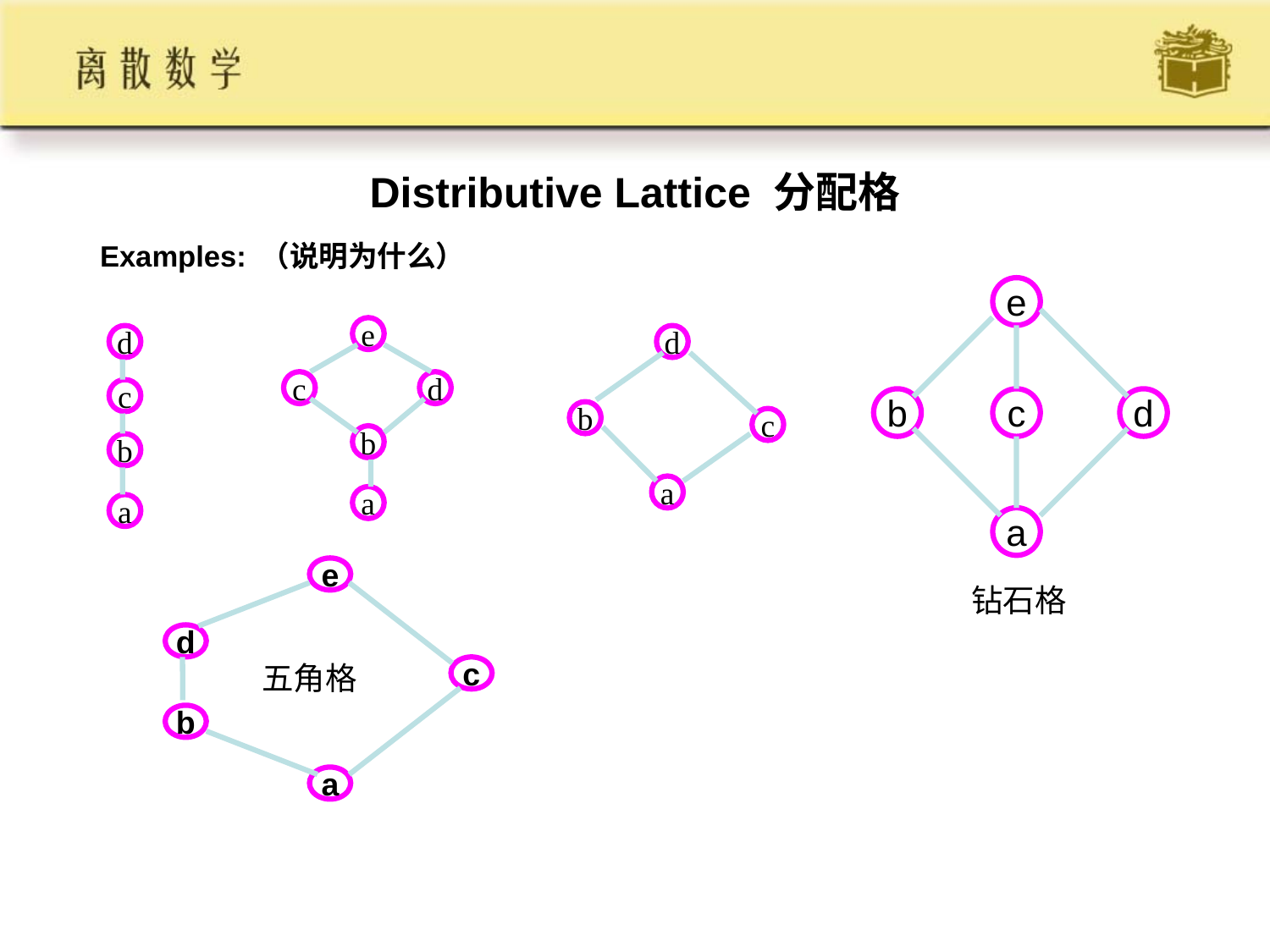

# Distributive Lattice 分配格
Examples: （说明为什么）

e

b
c
d

a
e

c
d

b

a
d

c

b

a
d

b
c

a
e

d

c

b

a
钻石格
五角格